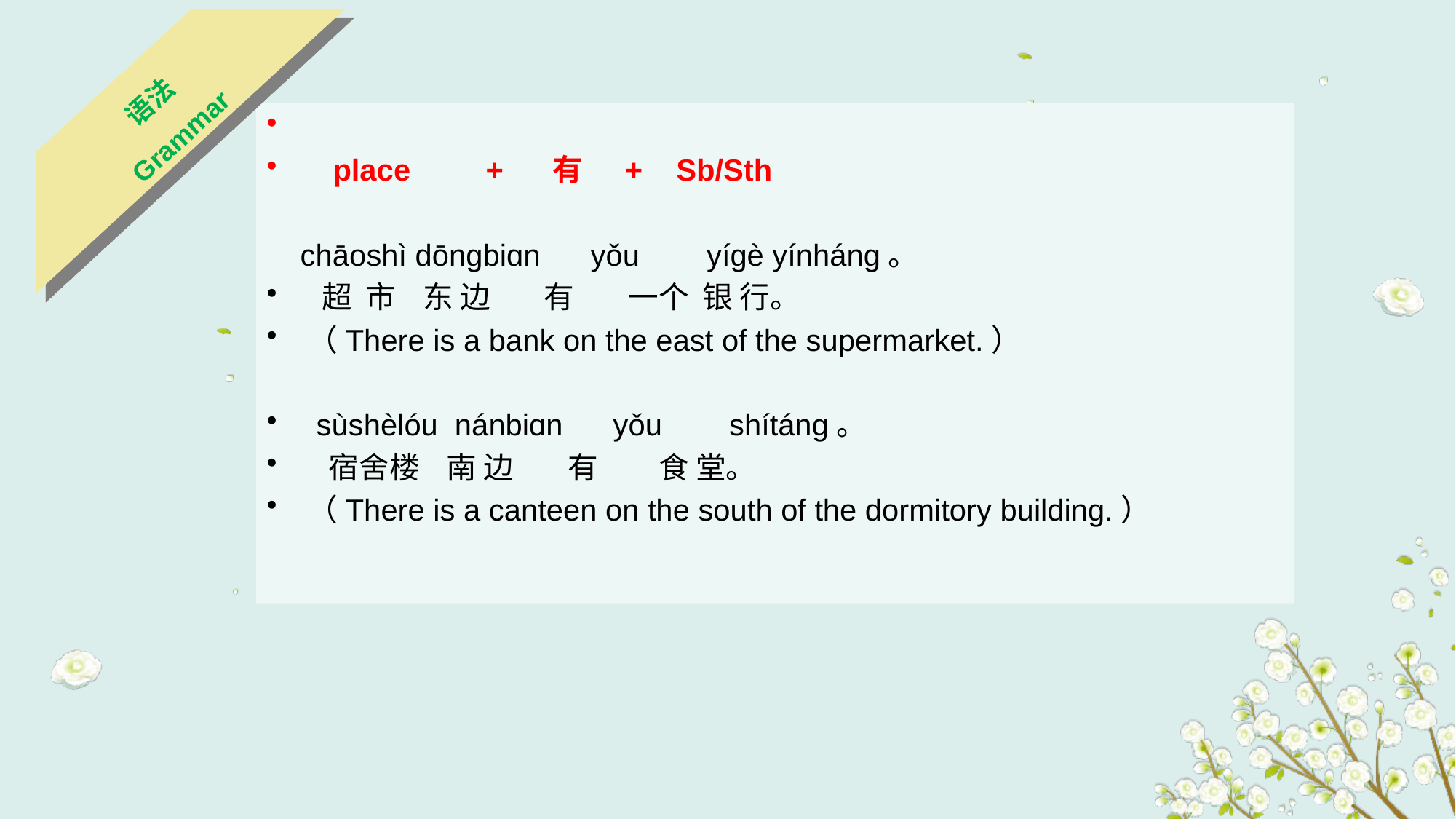

语法
Grammar

   place         +     有     +    Sb/Sth

    chāoshì dōnɡbiɑn      yǒu        yíɡè yínhánɡ。
 超  市    东 边        有        一个  银 行。
（There is a bank on the east of the supermarket.）

 sùshèlóu  nánbiɑn      yǒu        shítánɡ。
  宿舍楼    南 边        有         食 堂。
（There is a canteen on the south of the dormitory building.）